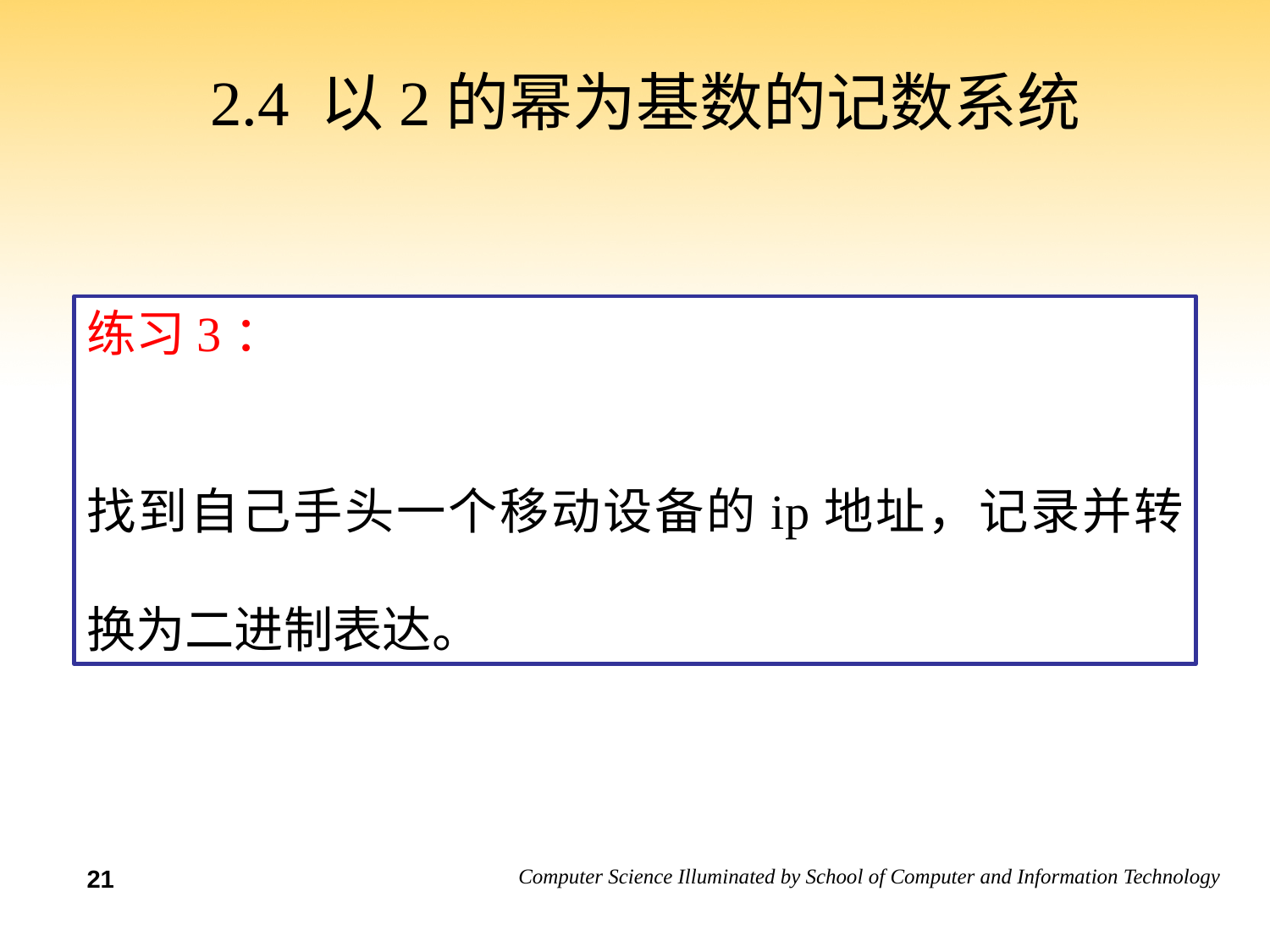

# 2.4 以2的幂为基数的记数系统
练习3：

找到自己手头一个移动设备的ip地址，记录并转换为二进制表达。
21
18